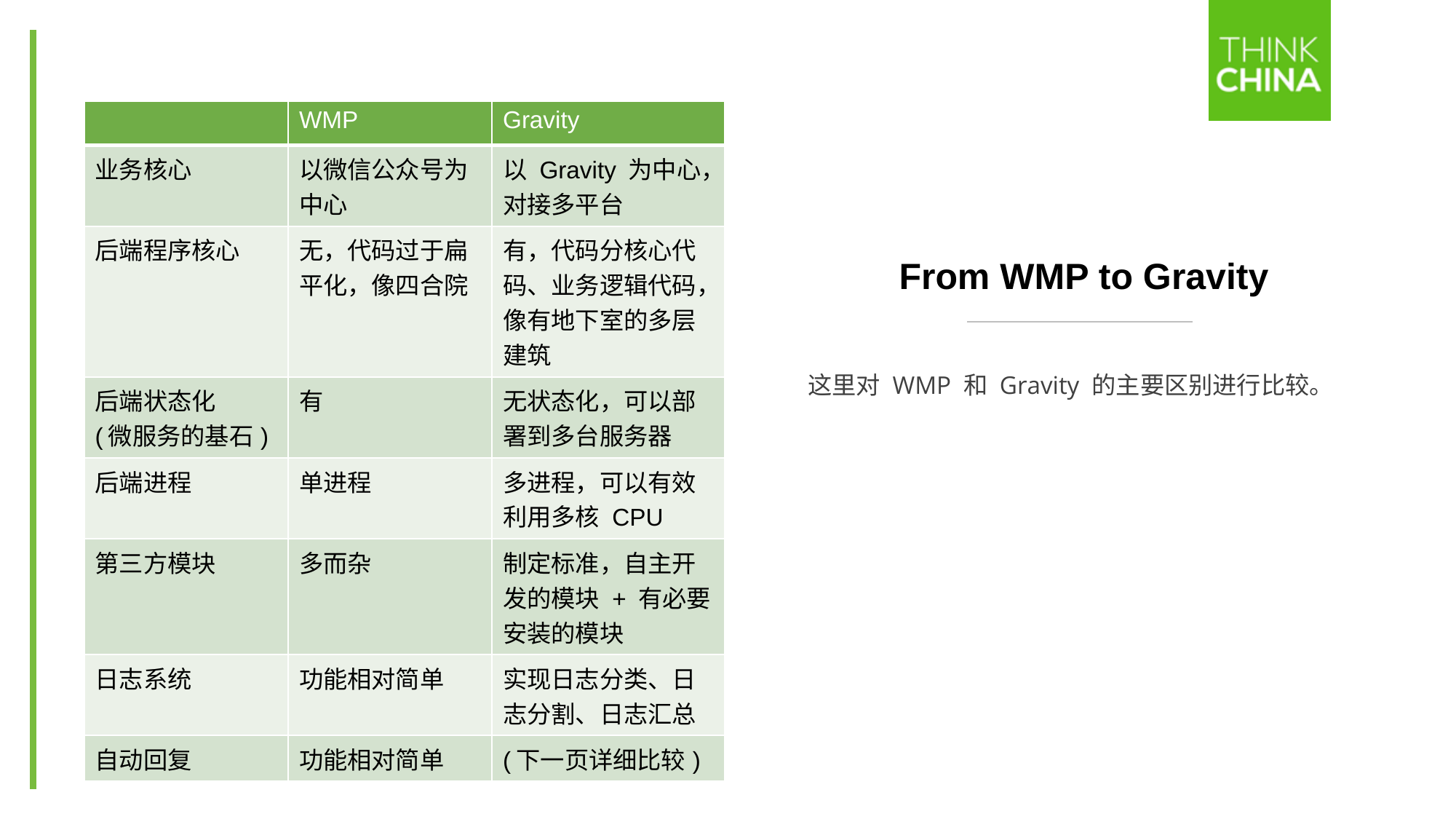

|  | WMP | Gravity |
| --- | --- | --- |
| 业务核心 | 以微信公众号为中心 | 以 Gravity 为中心，对接多平台 |
| 后端程序核心 | 无，代码过于扁平化，像四合院 | 有，代码分核心代码、业务逻辑代码，像有地下室的多层建筑 |
| 后端状态化 (微服务的基石) | 有 | 无状态化，可以部署到多台服务器 |
| 后端进程 | 单进程 | 多进程，可以有效利用多核 CPU |
| 第三方模块 | 多而杂 | 制定标准，自主开发的模块 + 有必要安装的模块 |
| 日志系统 | 功能相对简单 | 实现日志分类、日志分割、日志汇总 |
| 自动回复 | 功能相对简单 | (下一页详细比较) |
# From WMP to Gravity
这里对 WMP 和 Gravity 的主要区别进行比较。